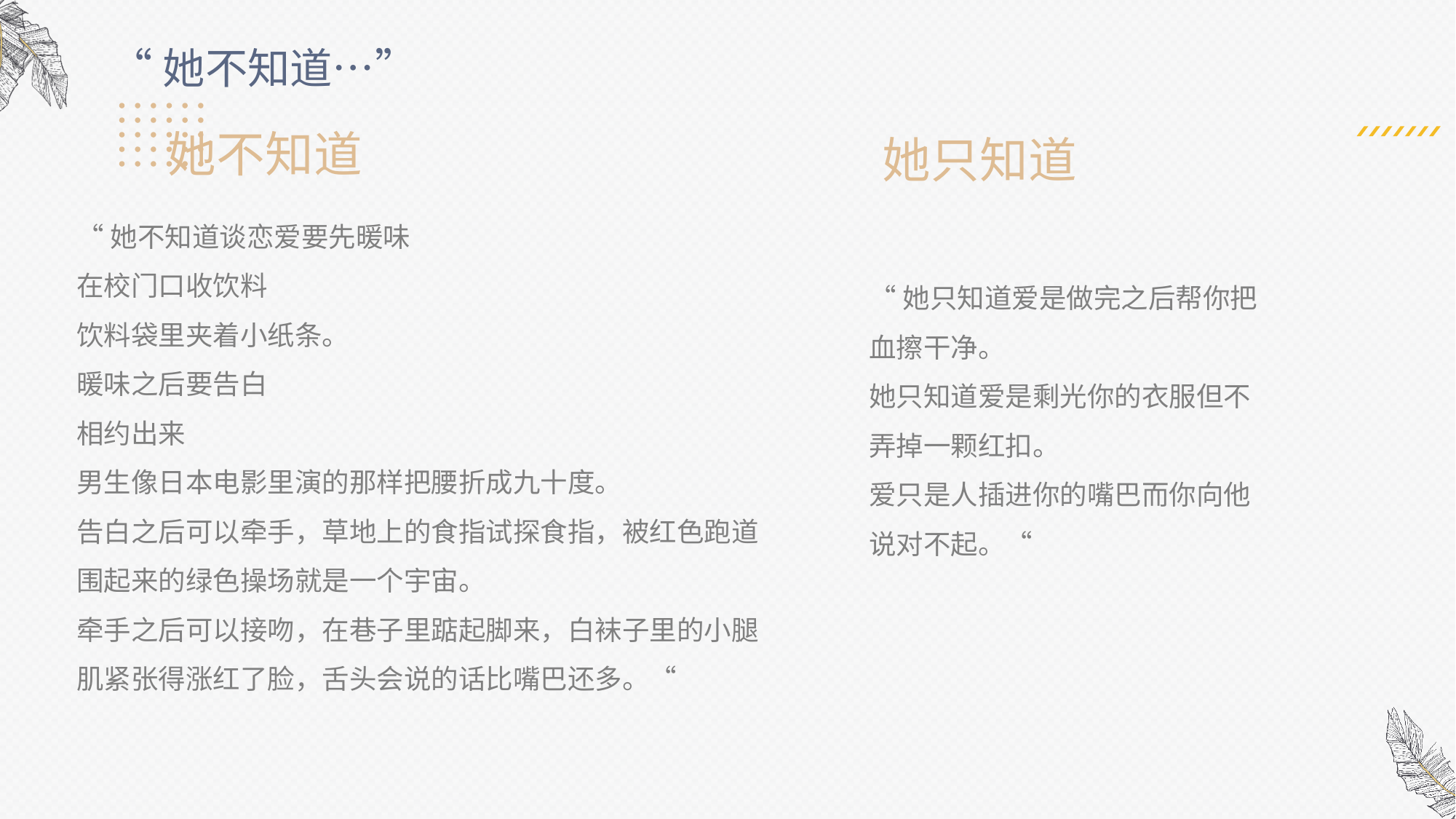

“她不知道…”

她不知道
她只知道

“她不知道谈恋爱要先暖味
在校⻔口收饮料
饮料袋里夹着小纸条。
暖味之后要告白
相约出来
男生像日本电影里演的那样把腰折成九十度。
告白之后可以牵手，草地上的⻝指试探⻝指，被红色跑道围起来的绿色操场就是一个宇宙。
牵手之后可以接吻，在巷子里踮起脚来，白袜子里的小腿肌紧张得涨红了脸，舌头会说的话比嘴巴还多。“

“她只知道爱是做完之后帮你把血擦干净。
她只知道爱是剩光你的衣服但不弄掉一颗红扣。
爱只是人插进你的嘴巴而你向他说对不起。“